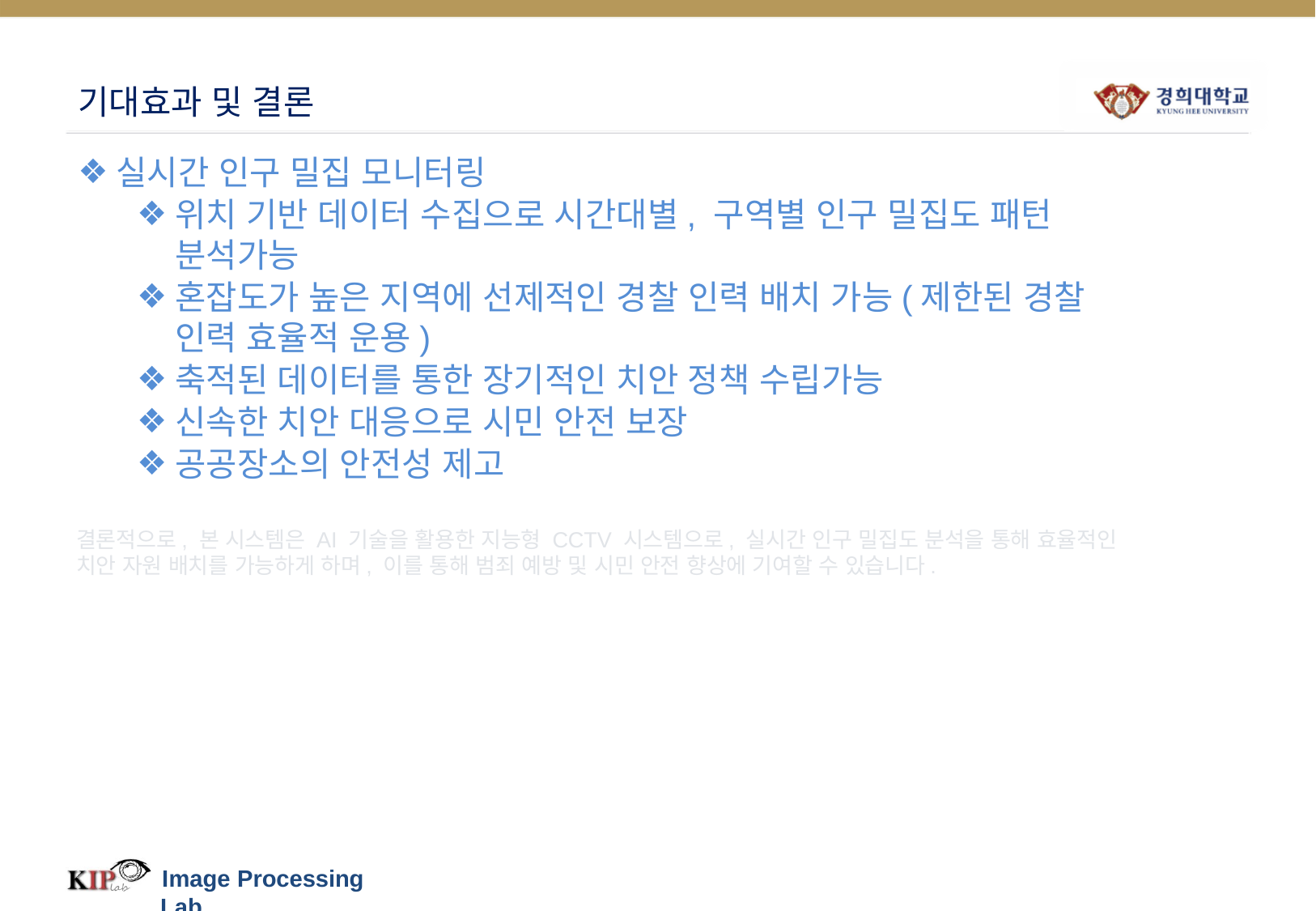

# 기대효과 및 결론
실시간 인구 밀집 모니터링
위치 기반 데이터 수집으로 시간대별, 구역별 인구 밀집도 패턴 분석가능
혼잡도가 높은 지역에 선제적인 경찰 인력 배치 가능(제한된 경찰 인력 효율적 운용)
축적된 데이터를 통한 장기적인 치안 정책 수립가능
신속한 치안 대응으로 시민 안전 보장
공공장소의 안전성 제고

결론적으로, 본 시스템은 AI 기술을 활용한 지능형 CCTV 시스템으로, 실시간 인구 밀집도 분석을 통해 효율적인 치안 자원 배치를 가능하게 하며, 이를 통해 범죄 예방 및 시민 안전 향상에 기여할 수 있습니다.
Image Processing Lab